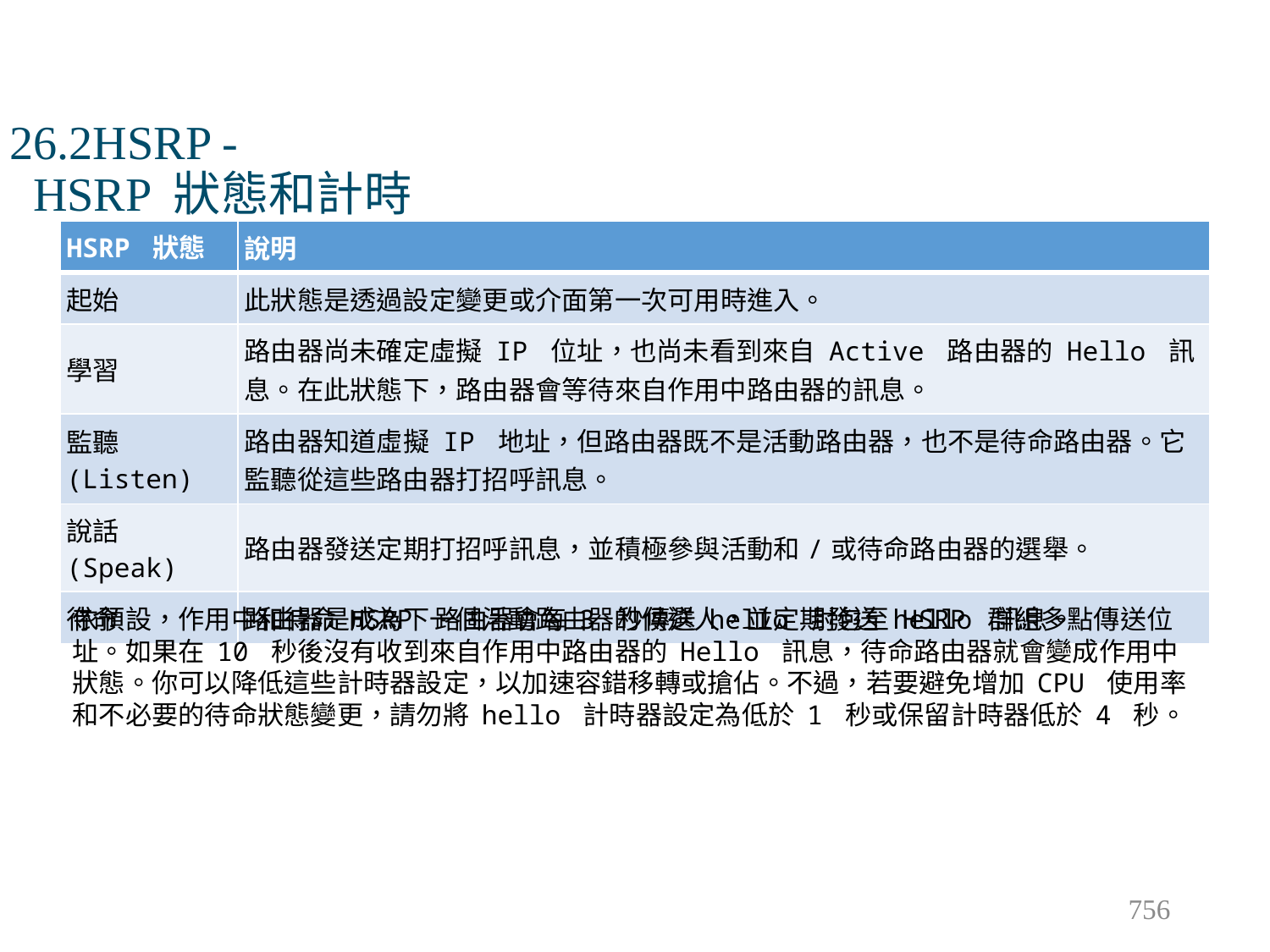

# 26.2HSRP - HSRP 狀態和計時
| HSRP 狀態 | 說明 |
| --- | --- |
| 起始 | 此狀態是透過設定變更或介面第一次可用時進入。 |
| 學習 | 路由器尚未確定虛擬 IP 位址，也尚未看到來自 Active 路由器的 Hello 訊息。在此狀態下，路由器會等待來自作用中路由器的訊息。 |
| 監聽(Listen) | 路由器知道虛擬 IP 地址，但路由器既不是活動路由器，也不是待命路由器。它監聽從這些路由器打招呼訊息。 |
| 說話(Speak) | 路由器發送定期打招呼訊息，並積極參與活動和/或待命路由器的選舉。 |
| 待命 | 路由器是成為下一個活動路由器的候選人，並定期發送 hello 訊息。 |
依預設，作用中和待命 HSRP 路由器會每 3 秒傳送 hello 封包至 HSRP 群組多點傳送位址。如果在 10 秒後沒有收到來自作用中路由器的 Hello 訊息，待命路由器就會變成作用中狀態。你可以降低這些計時器設定，以加速容錯移轉或搶佔。不過，若要避免增加 CPU 使用率和不必要的待命狀態變更，請勿將 hello 計時器設定為低於 1 秒或保留計時器低於 4 秒。
756